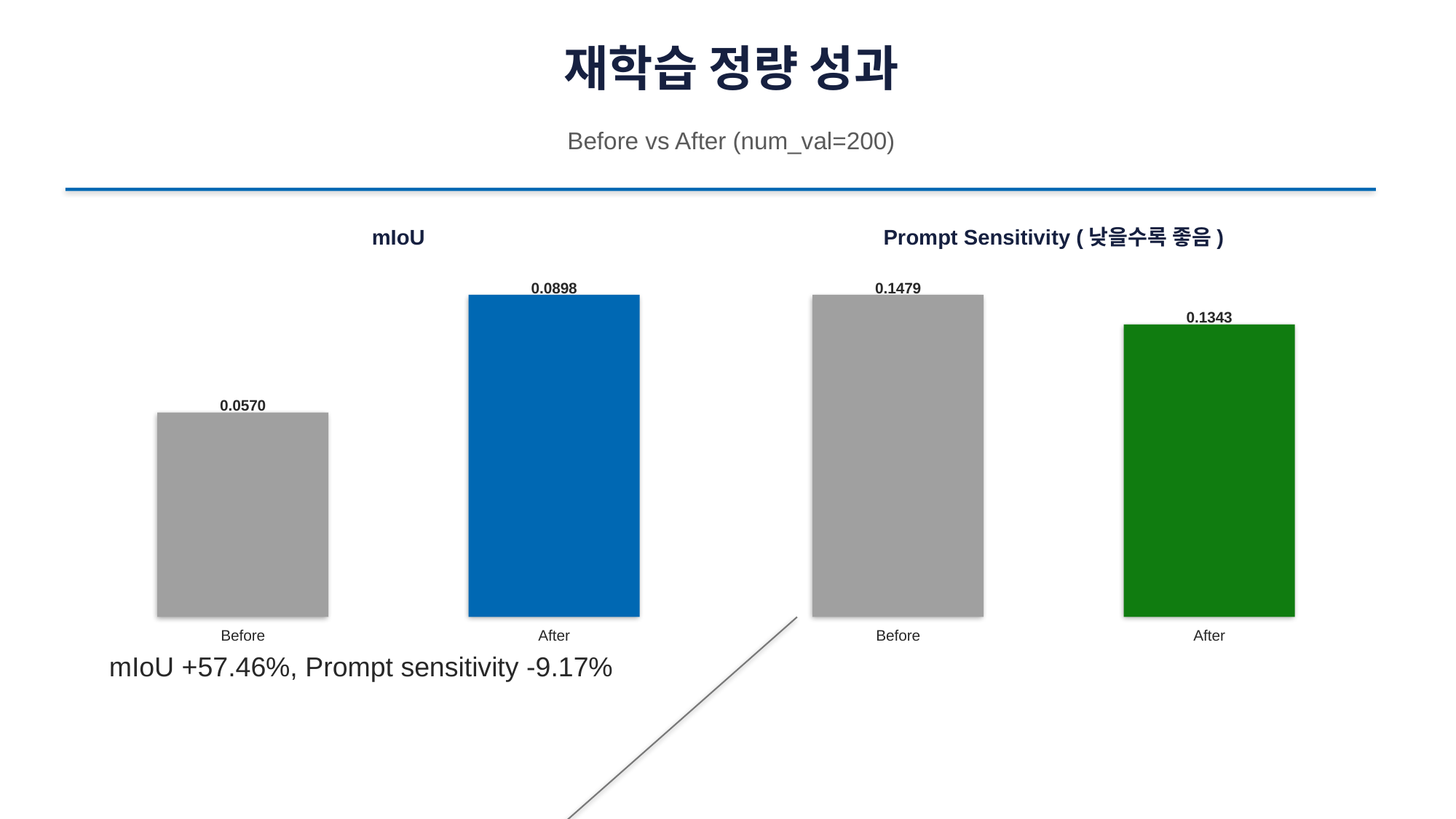

재학습 정량 성과
Before vs After (num_val=200)

mIoU
Prompt Sensitivity (낮을수록 좋음)
0.0898
0.1479

0.1343

0.0570

Before
After
Before
After
mIoU +57.46%, Prompt sensitivity -9.17%